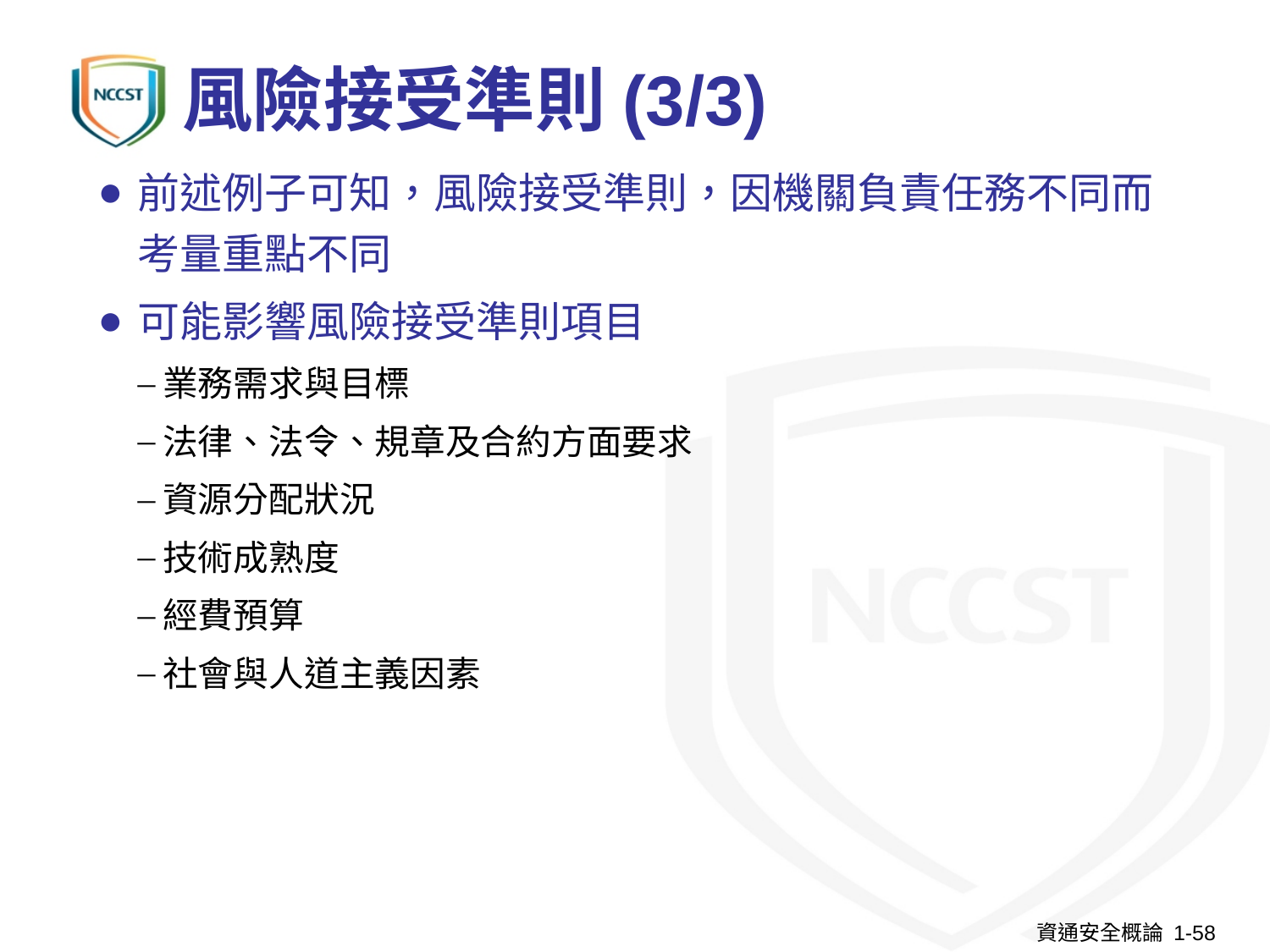

# 風險接受準則(3/3)
前述例子可知，風險接受準則，因機關負責任務不同而考量重點不同
可能影響風險接受準則項目
業務需求與目標
法律、法令、規章及合約方面要求
資源分配狀況
技術成熟度
經費預算
社會與人道主義因素